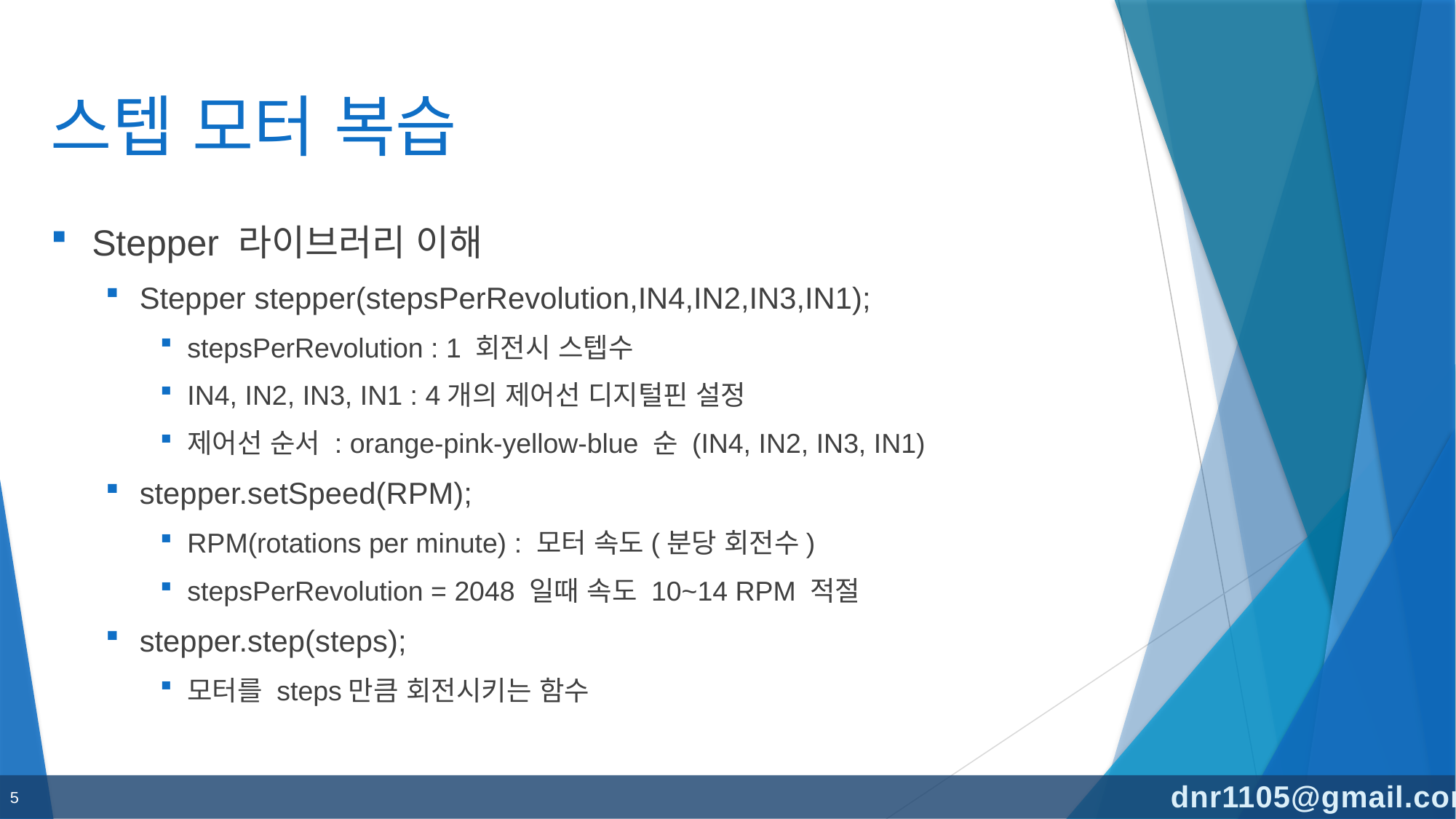

# 스텝 모터 복습
Stepper 라이브러리 이해
Stepper stepper(stepsPerRevolution,IN4,IN2,IN3,IN1);
stepsPerRevolution : 1 회전시 스텝수
IN4, IN2, IN3, IN1 : 4개의 제어선 디지털핀 설정
제어선 순서 : orange-pink-yellow-blue 순 (IN4, IN2, IN3, IN1)
stepper.setSpeed(RPM);
RPM(rotations per minute) : 모터 속도(분당 회전수)
stepsPerRevolution = 2048 일때 속도 10~14 RPM 적절
stepper.step(steps);
모터를 steps만큼 회전시키는 함수
5